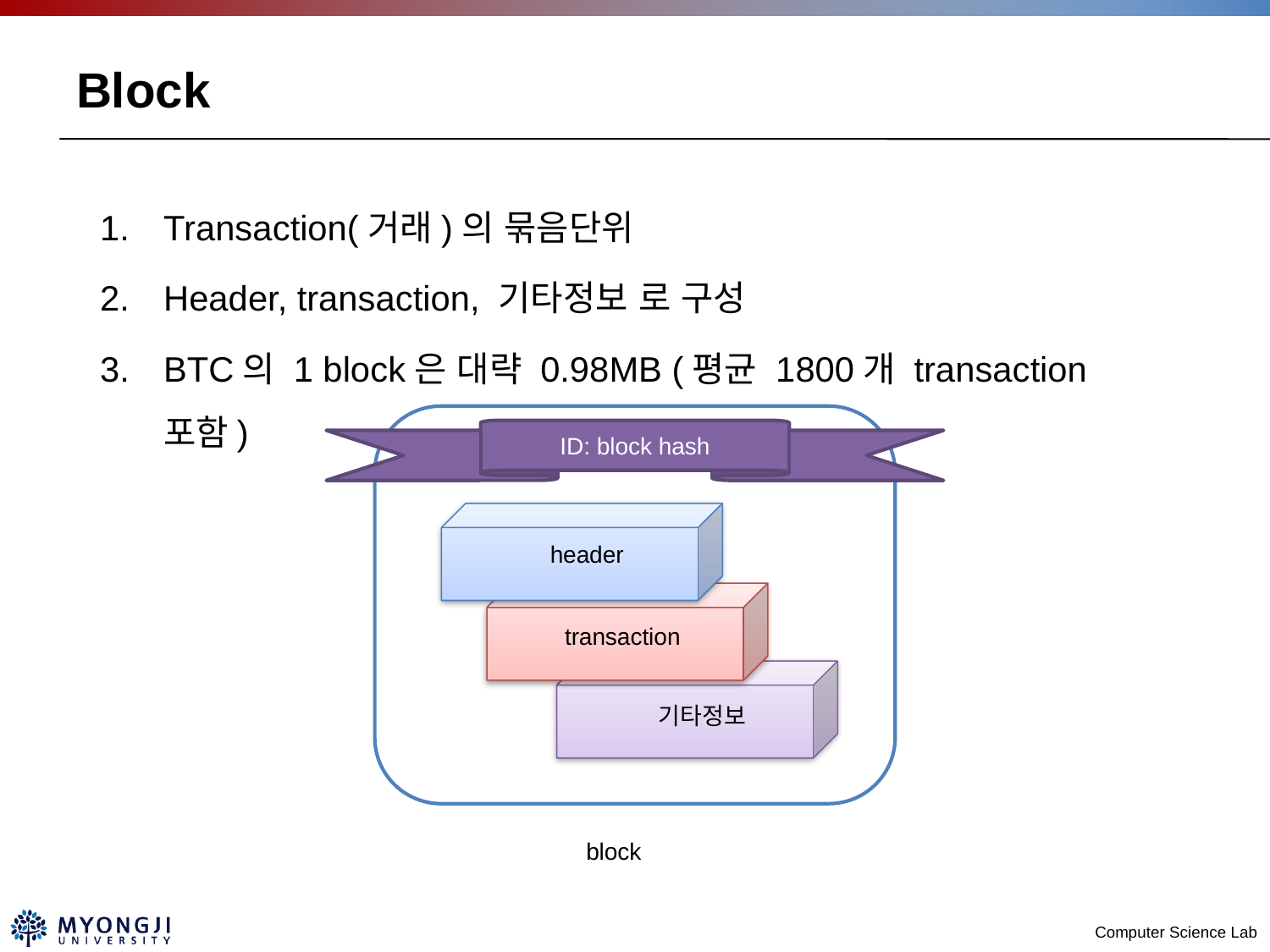

# Block
Transaction(거래)의 묶음단위
Header, transaction, 기타정보 로 구성
BTC의 1 block은 대략 0.98MB (평균 1800개 transaction 포함)

ID: block hash

header

transaction

기타정보
 block